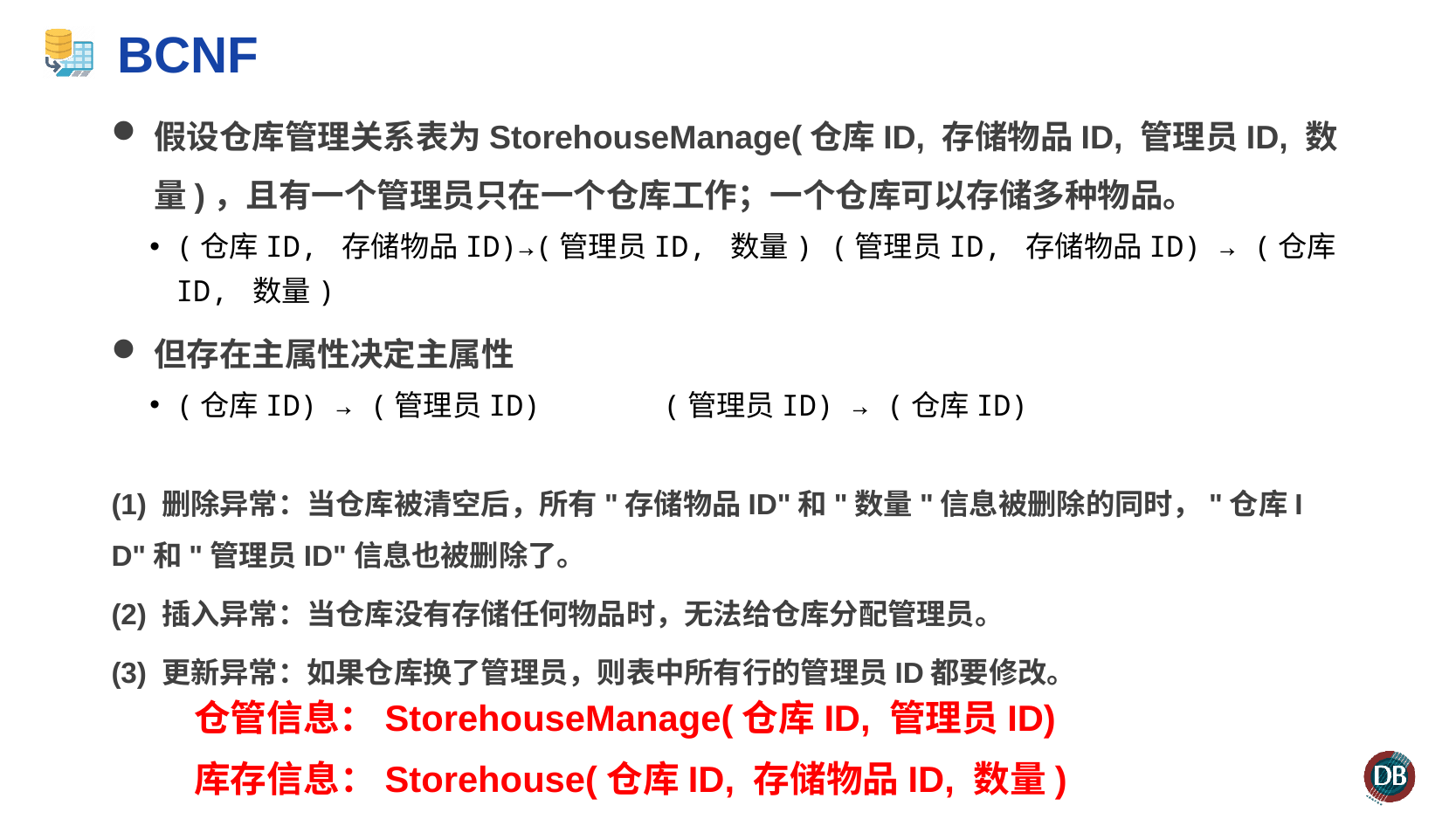

# BCNF
假设仓库管理关系表为StorehouseManage(仓库ID, 存储物品ID, 管理员ID, 数量)，且有一个管理员只在一个仓库工作；一个仓库可以存储多种物品。
(仓库ID, 存储物品ID)→(管理员ID, 数量) (管理员ID, 存储物品ID) → (仓库ID, 数量)
但存在主属性决定主属性
(仓库ID) → (管理员ID)       (管理员ID) → (仓库ID)

(1) 删除异常：当仓库被清空后，所有"存储物品ID"和"数量"信息被删除的同时，"仓库ID"和"管理员ID"信息也被删除了。
(2) 插入异常：当仓库没有存储任何物品时，无法给仓库分配管理员。
(3) 更新异常：如果仓库换了管理员，则表中所有行的管理员ID都要修改。
仓管信息：StorehouseManage(仓库ID, 管理员ID)
库存信息：Storehouse(仓库ID, 存储物品ID, 数量)